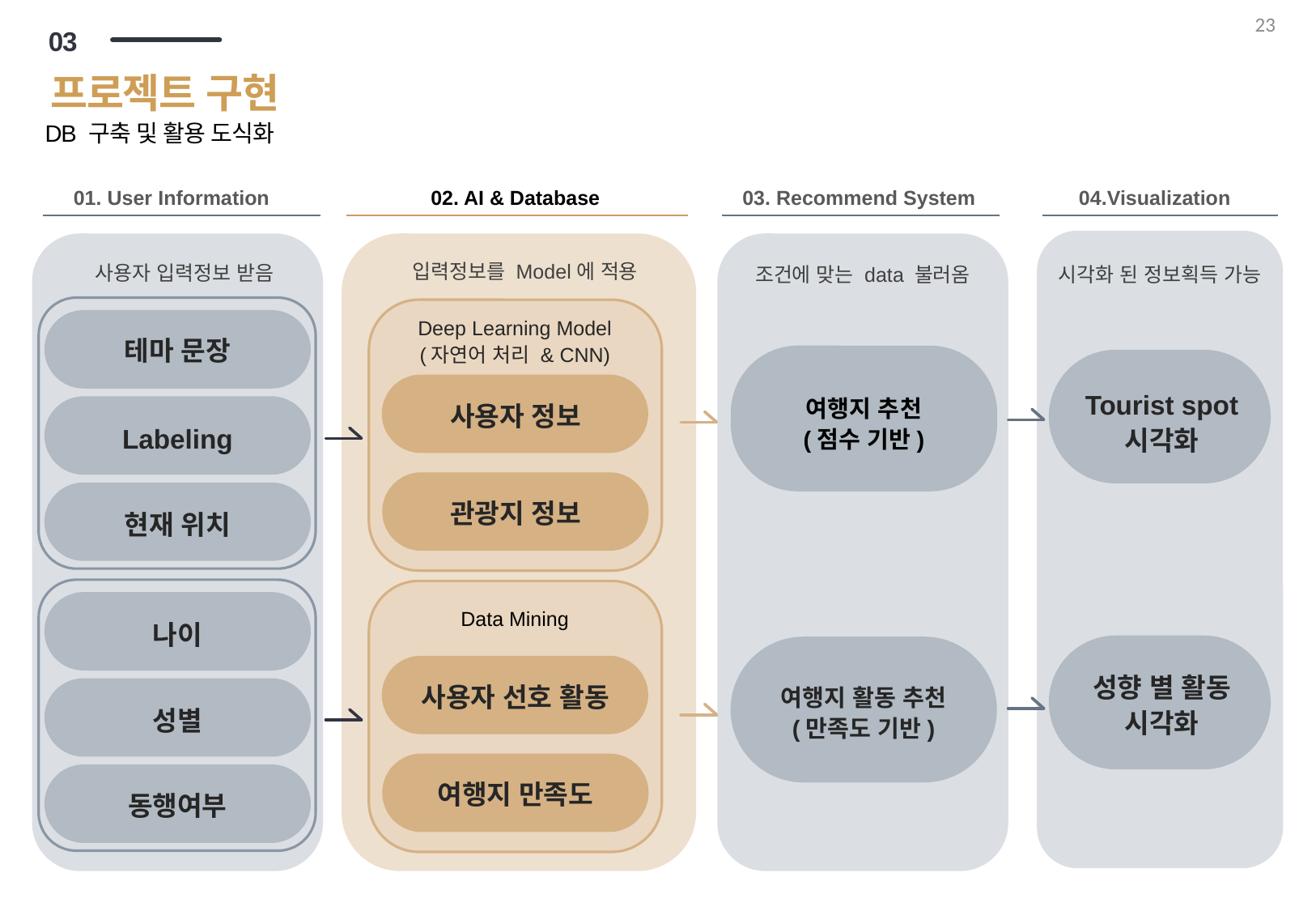

23
03
프로젝트 구현
DB 구축 및 활용 도식화
01. User Information
02. AI & Database
03. Recommend System
04.Visualization

입력정보를 Model에 적용
 사용자 입력정보 받음
조건에 맞는 data 불러옴
시각화 된 정보획득 가능

Deep Learning Model
(자연어 처리 & CNN)

테마 문장

Tourist spot
시각화

여행지 추천
(점수 기반)
사용자 정보

Labeling

현재 위치
관광지 정보

나이
Data Mining

성향 별 활동 시각화

사용자 선호 활동
여행지 활동 추천
(만족도 기반)

성별

동행여부
여행지 만족도